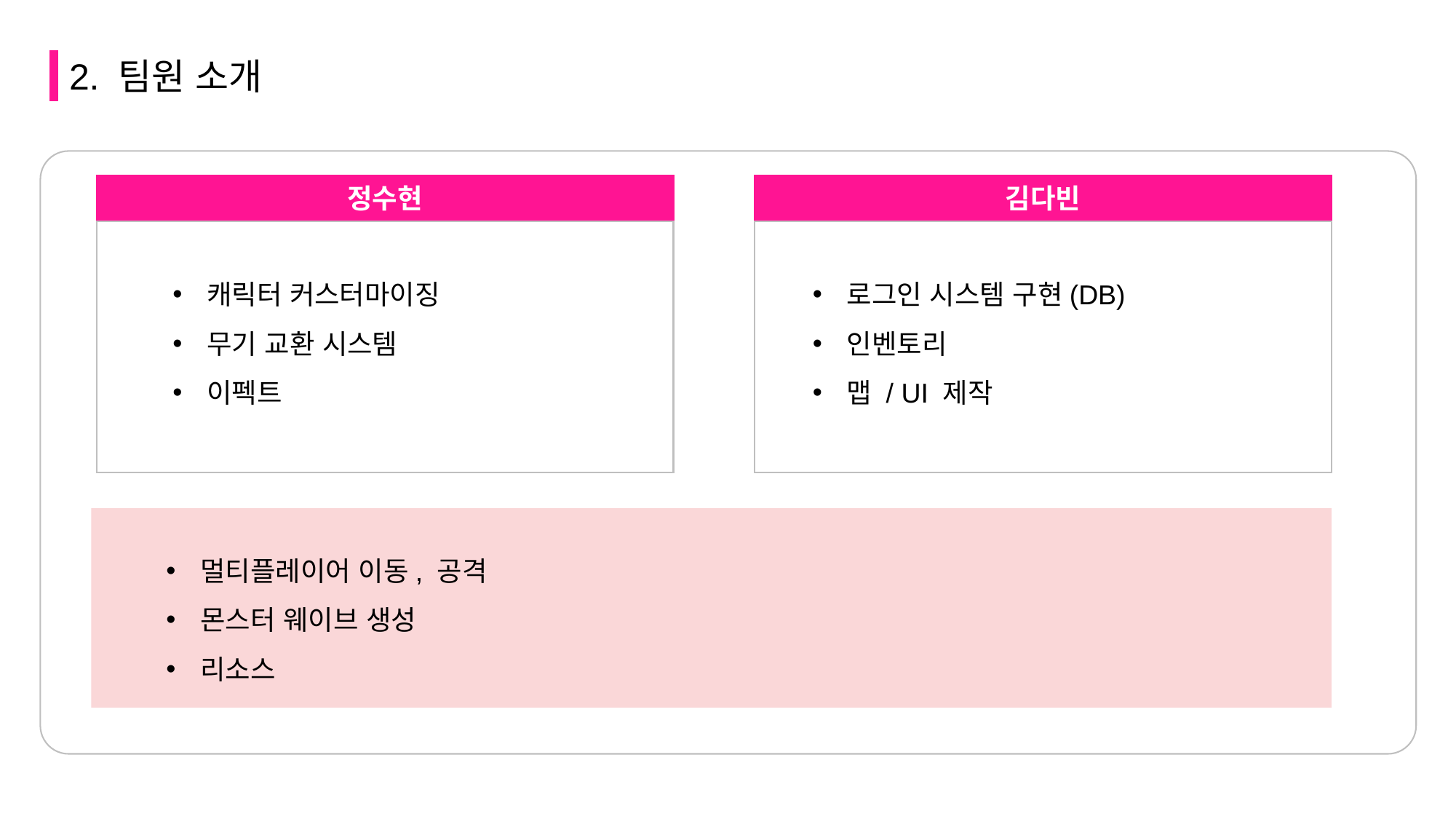

2. 팀원 소개

정수현
김다빈

캐릭터 커스터마이징
무기 교환 시스템
이펙트
로그인 시스템 구현(DB)
인벤토리
맵 / UI 제작

멀티플레이어 이동, 공격
몬스터 웨이브 생성
리소스